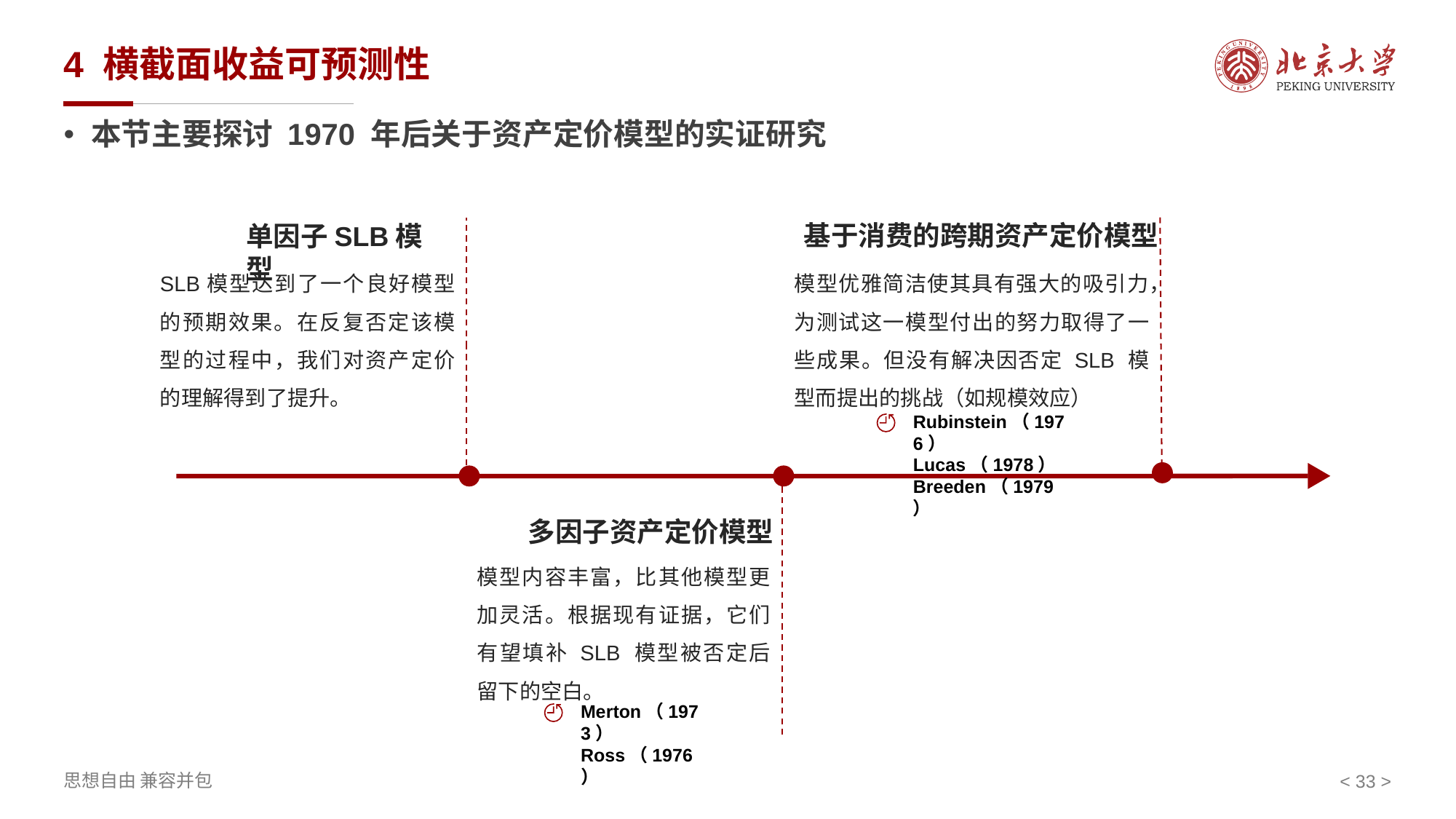

# 4 横截面收益可预测性
本节主要探讨 1970 年后关于资产定价模型的实证研究
基于消费的跨期资产定价模型
单因子SLB模型
SLB模型达到了一个良好模型的预期效果。在反复否定该模型的过程中，我们对资产定价的理解得到了提升。
模型优雅简洁使其具有强大的吸引力，为测试这一模型付出的努力取得了一些成果。但没有解决因否定 SLB 模型而提出的挑战（如规模效应）
Rubinstein（1976）
Lucas（1978）
Breeden（1979）

多因子资产定价模型
模型内容丰富，比其他模型更加灵活。根据现有证据，它们有望填补 SLB 模型被否定后留下的空白。
Merton（1973）
Ross（1976）

< 33 >